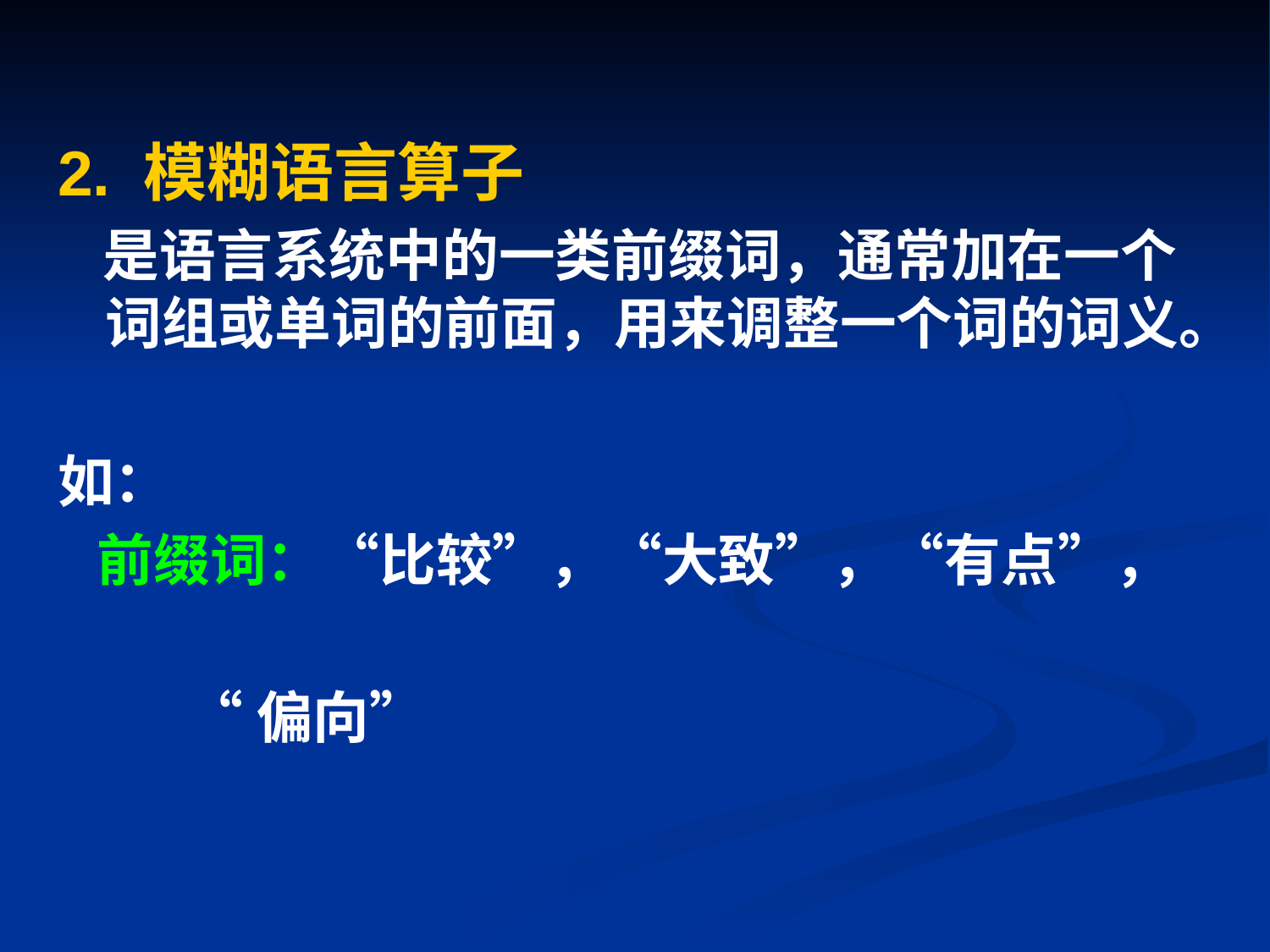

2. 模糊语言算子
   是语言系统中的一类前缀词，通常加在一个词组或单词的前面，用来调整一个词的词义。

如：
  前缀词：“比较”，“大致”，“有点”，

          “偏向”